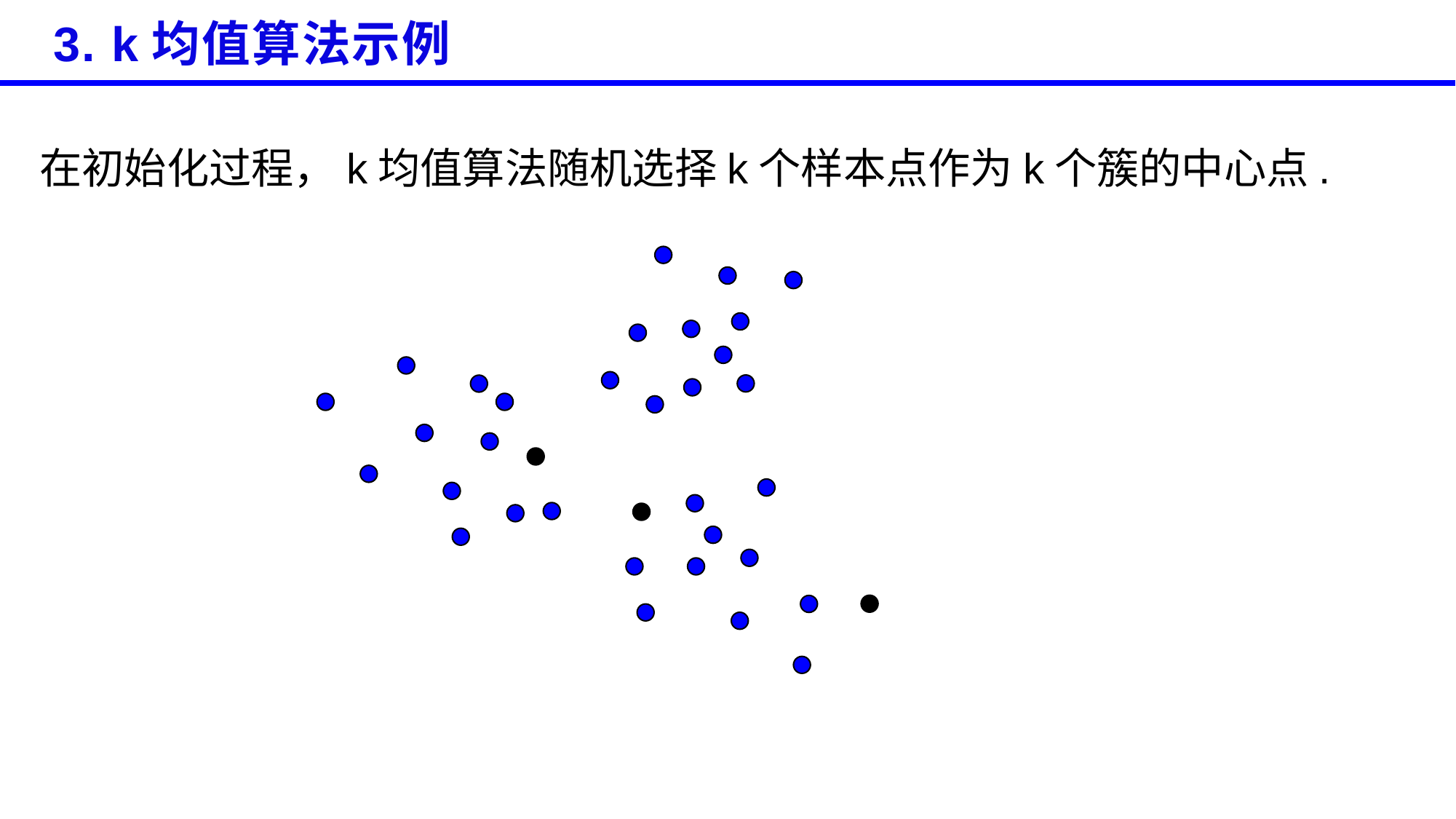

3. k均值算法示例
在初始化过程，k均值算法随机选择k个样本点作为k个簇的中心点.